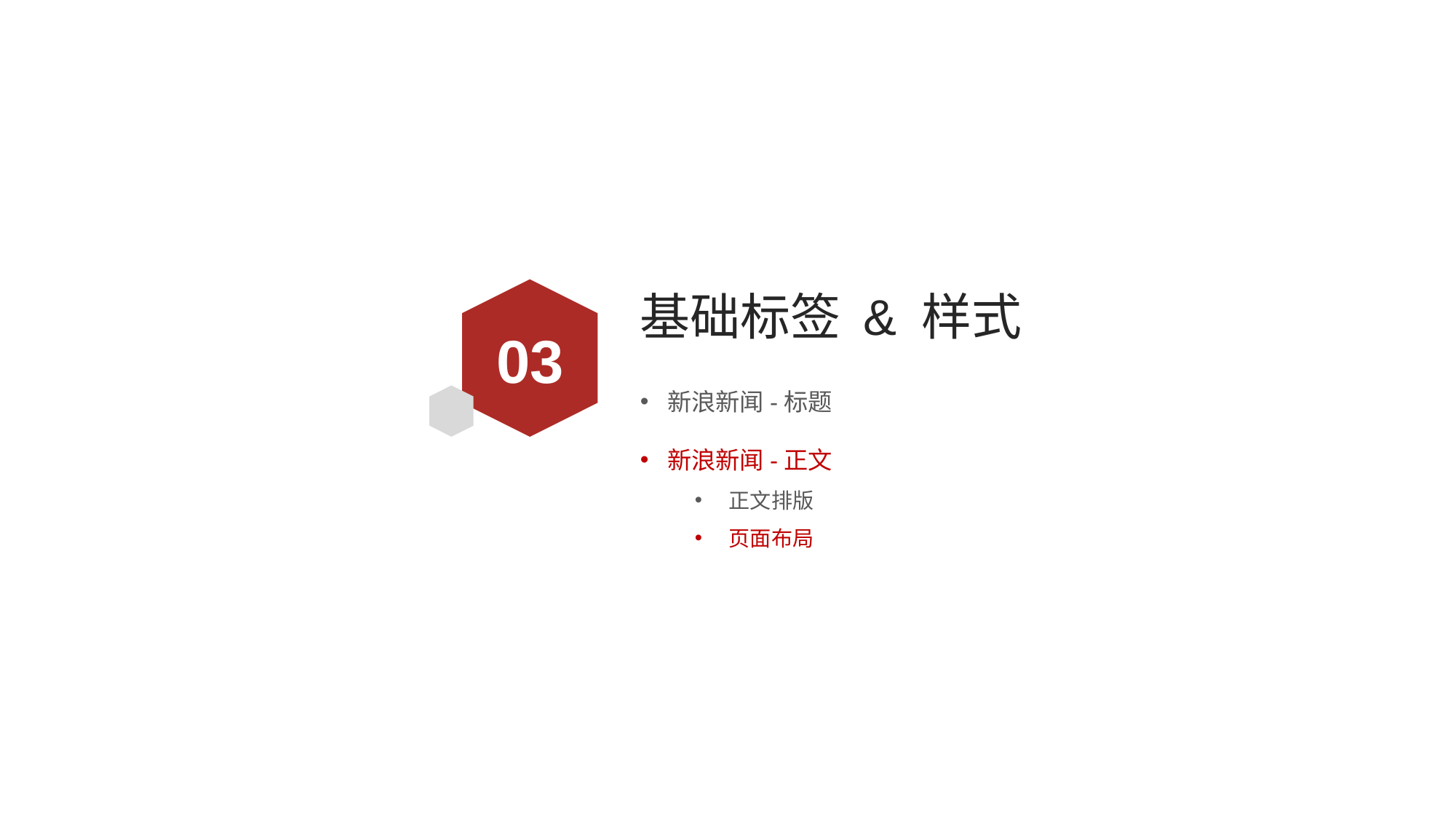

# 基础标签 & 样式
03
新浪新闻-标题
新浪新闻-正文
正文排版
页面布局